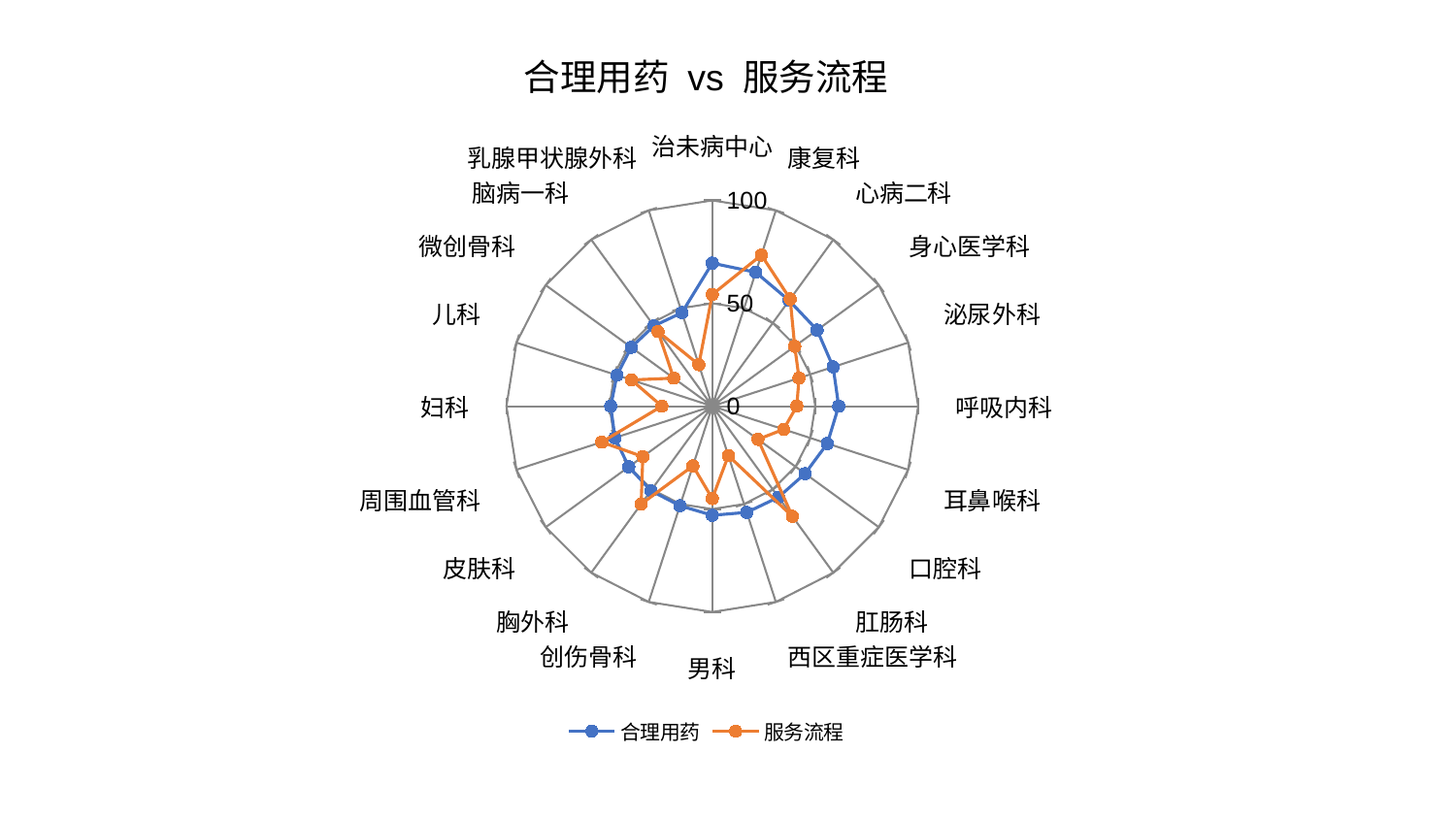

### Chart: 合理用药 vs 服务流程

| Category | 合理用药 | 服务流程 |
|---|---|---|
| 治未病中心 | 69.50929557389925 | 54.27175233980922 |
| 康复科 | 68.38910101372933 | 77.20881546200715 |
| 心病二科 | 63.4695718133193 | 64.37899064997924 |
| 身心医学科 | 62.963290979635175 | 49.495679984976675 |
| 泌尿外科 | 61.71528149438109 | 44.29365694696583 |
| 呼吸内科 | 61.39970882858723 | 41.05932407268152 |
| 耳鼻喉科 | 58.75795048647131 | 36.43962687359134 |
| 口腔科 | 55.73648617177212 | 27.443646149026407 |
| 肛肠科 | 54.68843227880459 | 66.20882205664353 |
| 西区重症医学科 | 54.270716067520304 | 25.261757720956776 |
| 男科 | 53.02019325648605 | 44.89463476523771 |
| 创伤骨科 | 50.8481075274156 | 30.517207132777934 |
| 胸外科 | 50.76250412524564 | 58.785533155325794 |
| 皮肤科 | 50.151770119657535 | 41.720640737911204 |
| 周围血管科 | 49.70957348656059 | 56.5174332747446 |
| 妇科 | 49.341166689828285 | 24.500018124284313 |
| 儿科 | 48.69880441146866 | 41.29343774100478 |
| 微创骨科 | 48.6658954540803 | 23.161852234025428 |
| 脑病一科 | 48.22007182756105 | 44.85876414093357 |
| 乳腺甲状腺外科 | 47.80107325748791 | 21.246932099355348 |
54